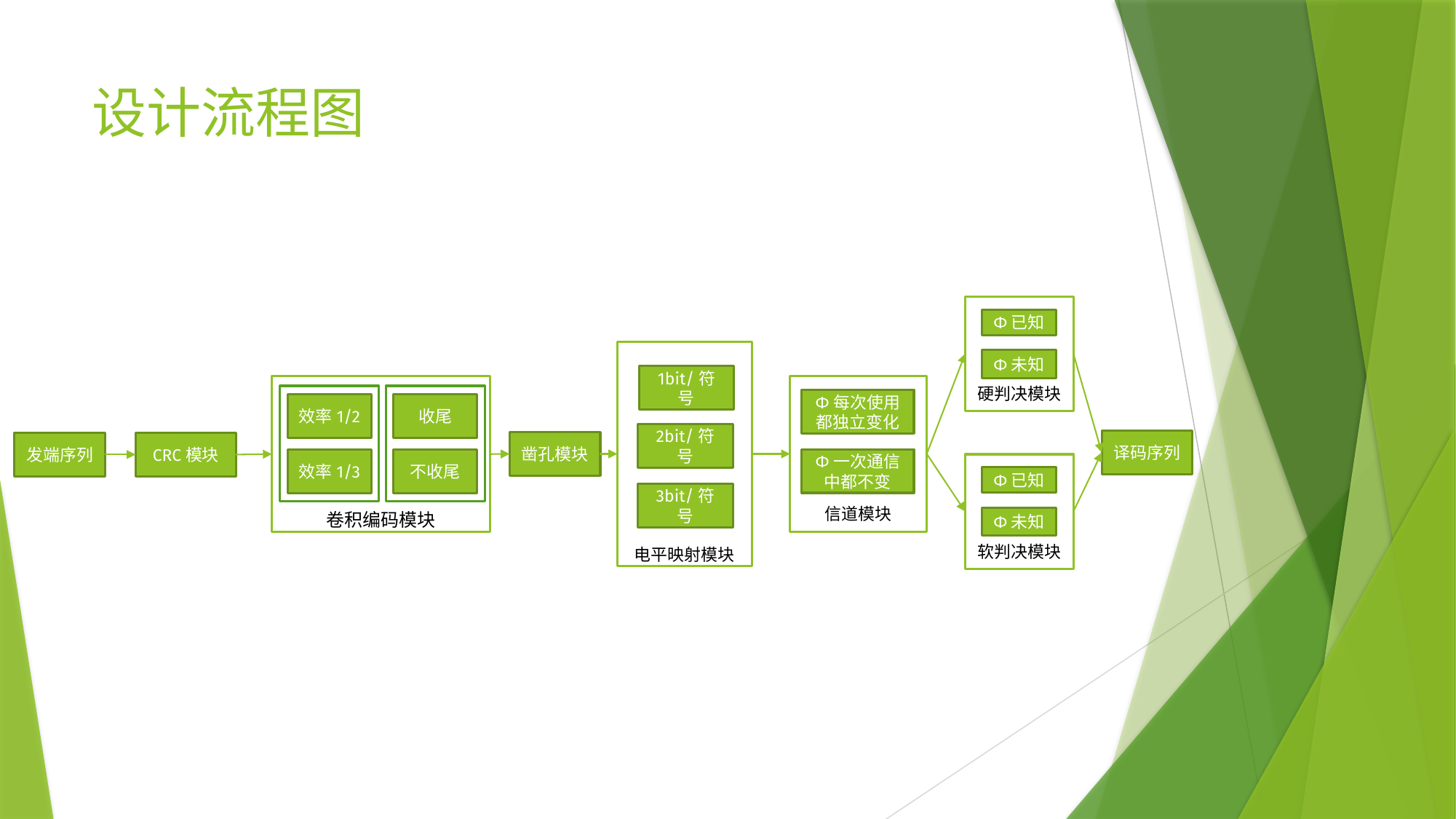

# 设计流程图

硬判决模块
Φ已知
Φ未知

电平映射模块
1bit/符号
2bit/符号
3bit/符号

信道模块
Φ每次使用都独立变化
Φ一次通信中都不变

卷积编码模块

效率1/2
效率1/3
收尾
不收尾
译码序列
凿孔模块
发端序列
CRC模块

软判决模块
Φ已知
Φ未知